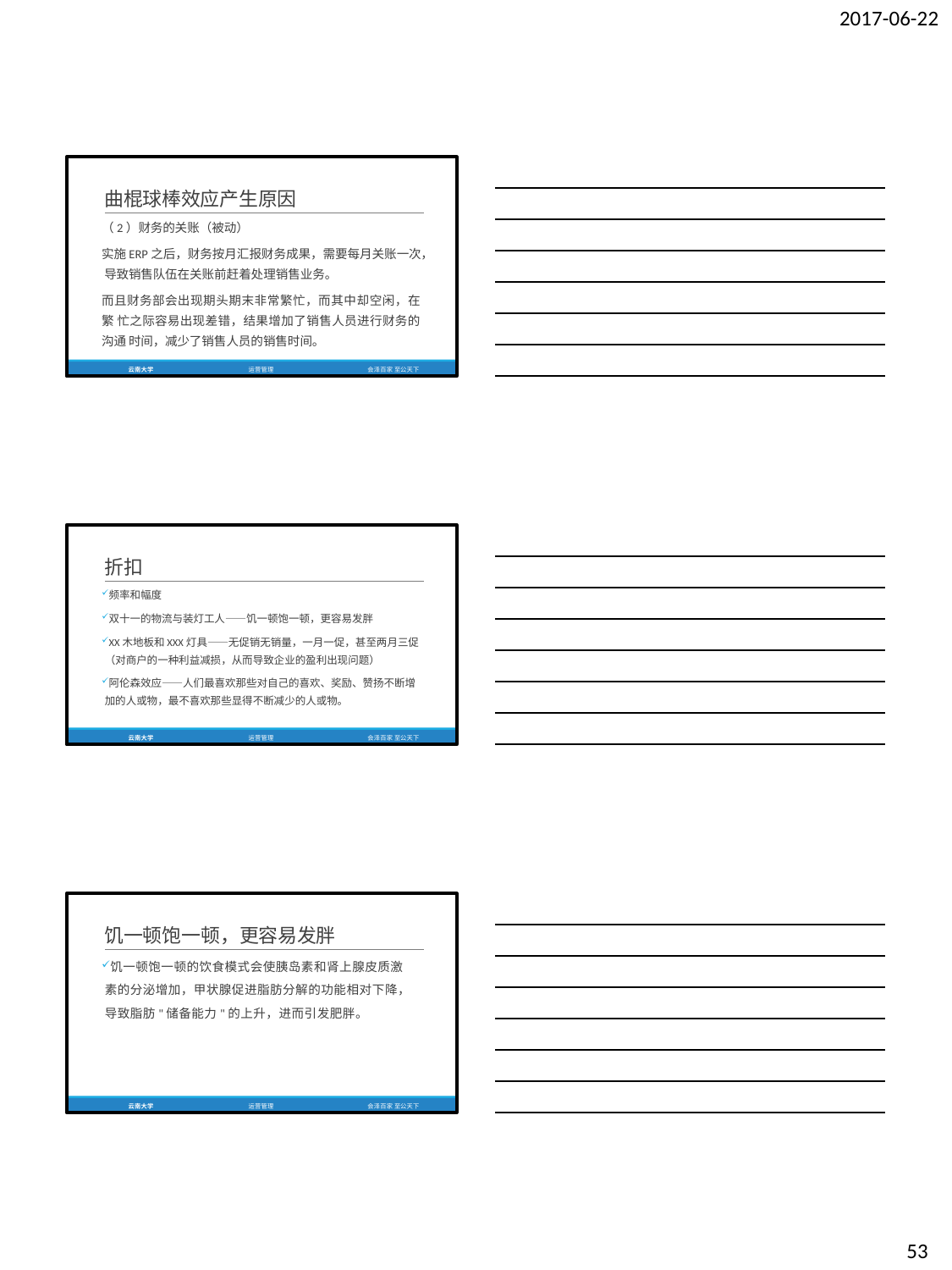

2017-06-22

曲棍球棒效应产生原因
（2）财务的关账（被动）
实施ERP之后，财务按月汇报财务成果，需要每月关账一次， 导致销售队伍在关账前赶着处理销售业务。
而且财务部会出现期头期末非常繁忙，而其中却空闲，在繁 忙之际容易出现差错，结果增加了销售人员进行财务的沟通 时间，减少了销售人员的销售时间。

云南大学
运营管理
会泽百家 至公天下

折扣
频率和幅度

双十一的物流与装灯工人——饥一顿饱一顿，更容易发胖
XX木地板和XXX灯具——无促销无销量，一月一促，甚至两月三促
（对商户的一种利益减损，从而导致企业的盈利出现问题）
阿伦森效应——人们最喜欢那些对自己的喜欢、奖励、赞扬不断增 加的人或物，最不喜欢那些显得不断减少的人或物。

云南大学
运营管理
会泽百家 至公天下

饥一顿饱一顿，更容易发胖
饥一顿饱一顿的饮食模式会使胰岛素和肾上腺皮质激 素的分泌增加，甲状腺促进脂肪分解的功能相对下降， 导致脂肪"储备能力"的上升，进而引发肥胖。

云南大学
运营管理
会泽百家 至公天下

53